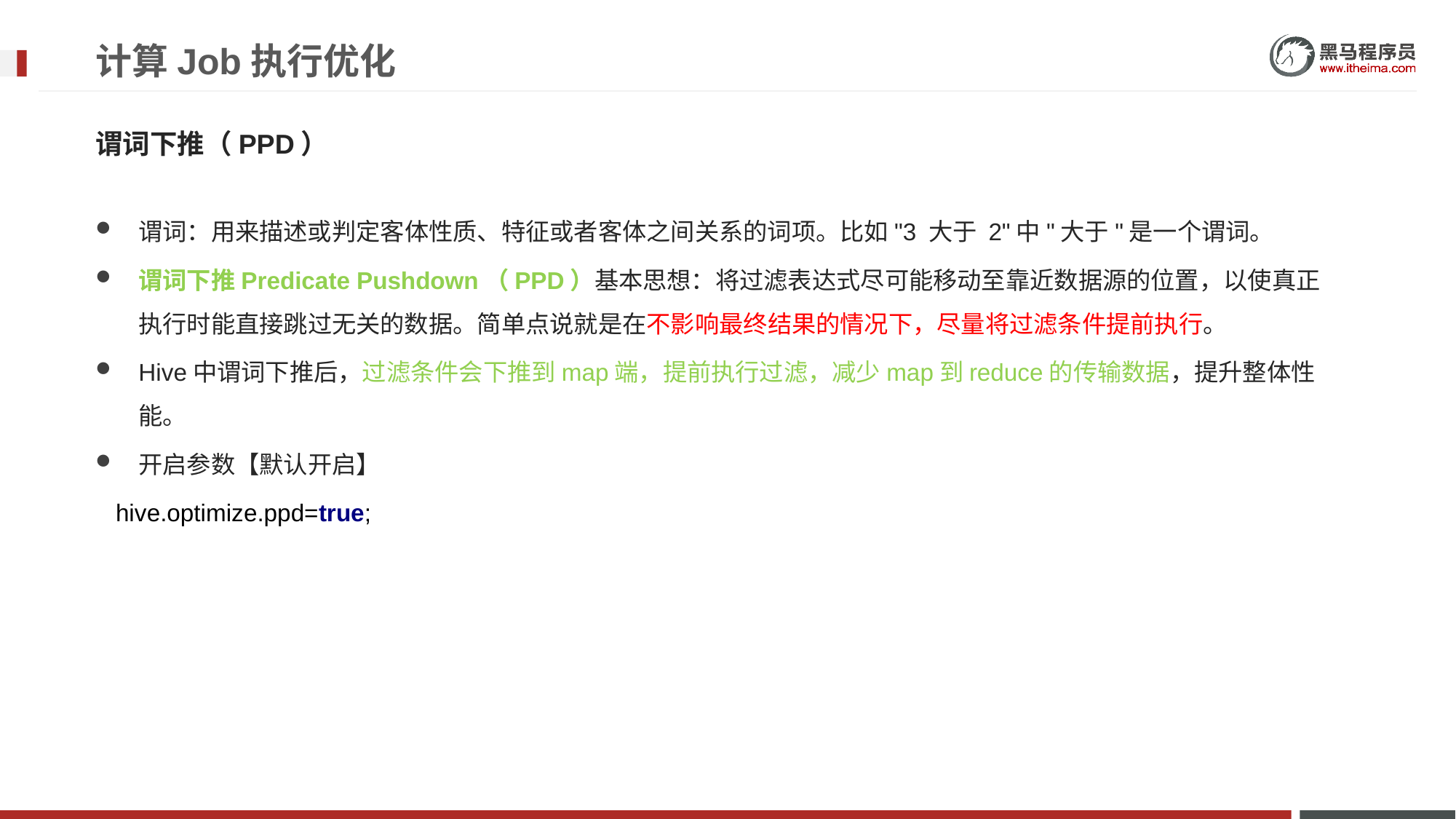

# 计算Job执行优化
谓词下推（PPD）
谓词：用来描述或判定客体性质、特征或者客体之间关系的词项。比如"3 大于 2"中"大于"是一个谓词。
谓词下推Predicate Pushdown（PPD）基本思想：将过滤表达式尽可能移动至靠近数据源的位置，以使真正执行时能直接跳过无关的数据。简单点说就是在不影响最终结果的情况下，尽量将过滤条件提前执行。
Hive中谓词下推后，过滤条件会下推到map端，提前执行过滤，减少map到reduce的传输数据，提升整体性能。
开启参数【默认开启】
   hive.optimize.ppd=true;